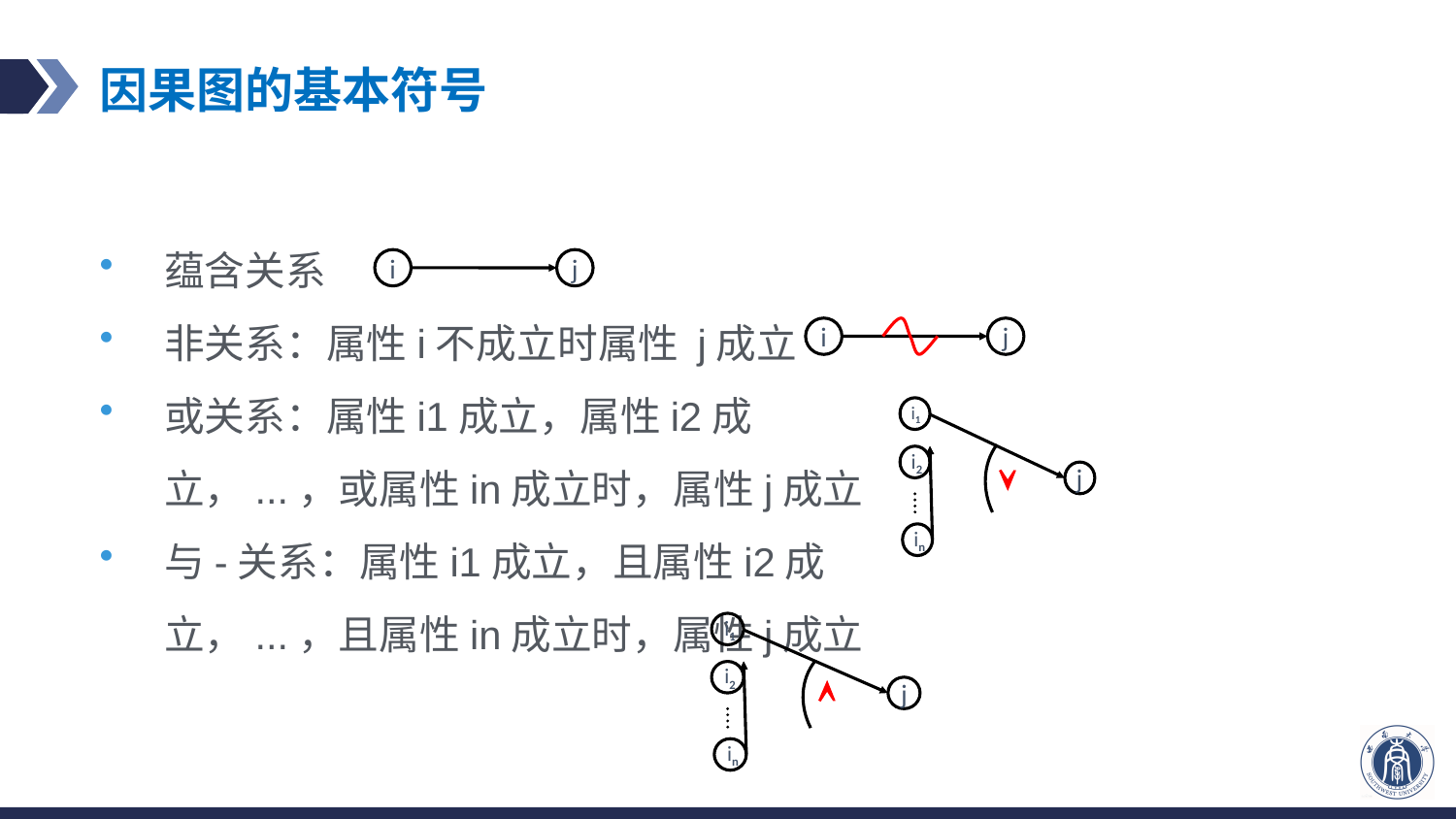

# 因果图的基本符号
蕴含关系
非关系：属性i不成立时属性 j成立
或关系：属性i1成立，属性i2成立，...，或属性in成立时，属性j成立
与-关系：属性i1成立，且属性i2成立，...，且属性in成立时，属性j成立
i
j

i
j

i1

i2
∨
j

in
i1

i2
∧
j

in